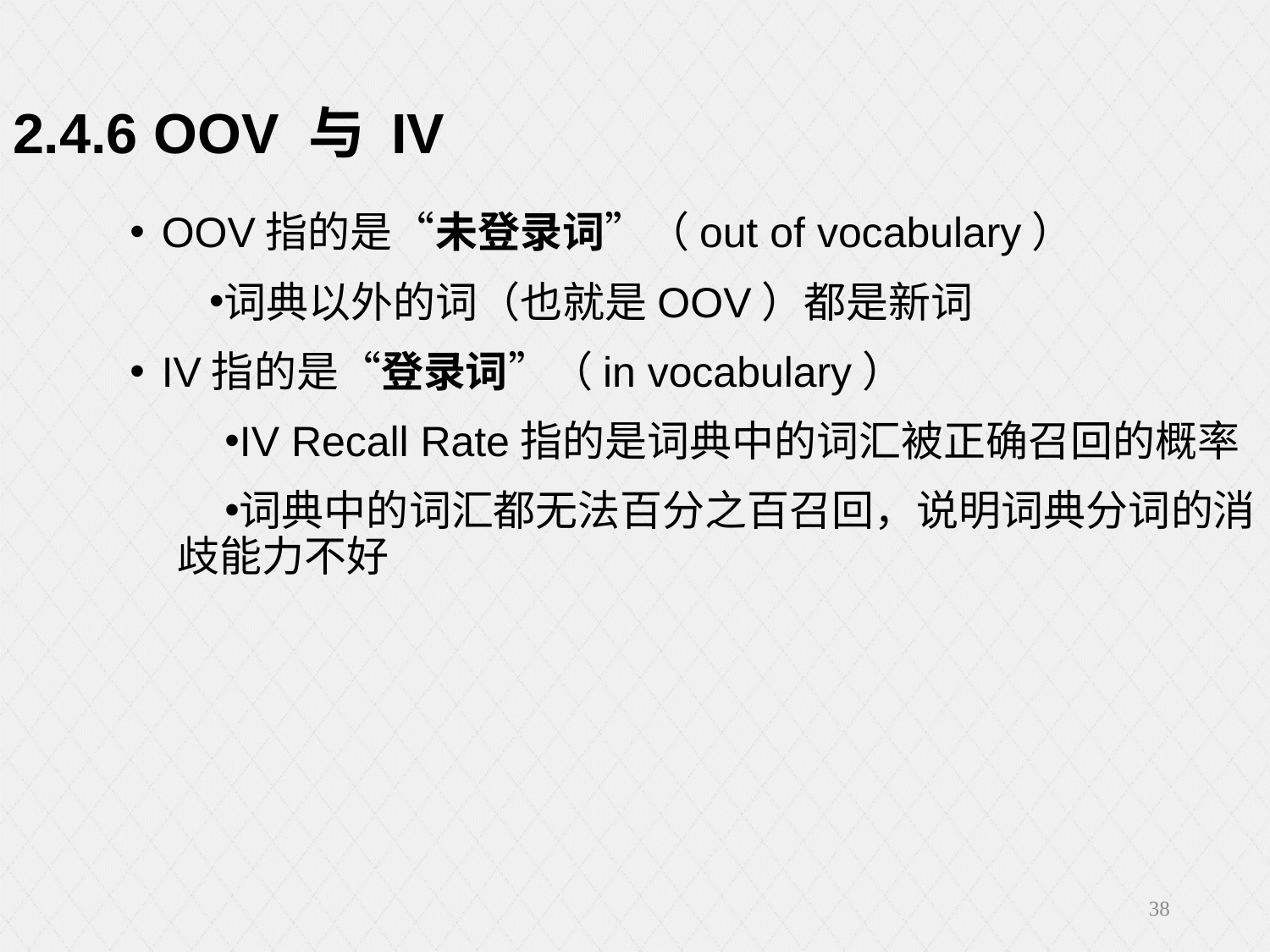

2.4.6 OOV 与 IV
OOV指的是“未登录词”（out of vocabulary）
词典以外的词（也就是OOV）都是新词
IV指的是“登录词”（in vocabulary）
IV Recall Rate指的是词典中的词汇被正确召回的概率
词典中的词汇都无法百分之百召回，说明词典分词的消歧能力不好
38